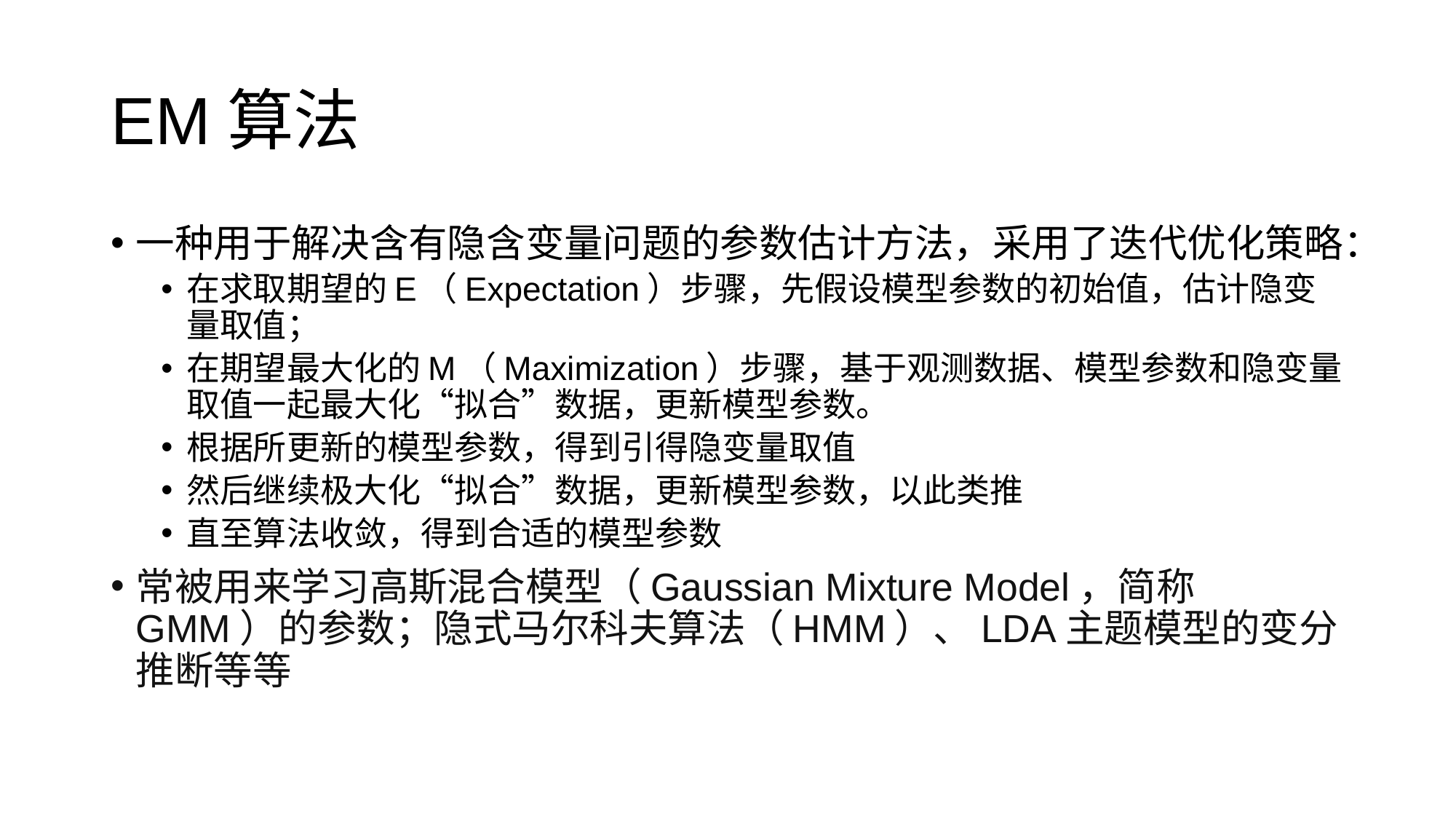

# EM算法
一种用于解决含有隐含变量问题的参数估计方法，采用了迭代优化策略：
在求取期望的E（Expectation）步骤，先假设模型参数的初始值，估计隐变量取值；
在期望最大化的M（Maximization）步骤，基于观测数据、模型参数和隐变量取值一起最大化“拟合”数据，更新模型参数。
根据所更新的模型参数，得到引得隐变量取值
然后继续极大化“拟合”数据，更新模型参数，以此类推
直至算法收敛，得到合适的模型参数
常被用来学习高斯混合模型（Gaussian Mixture Model，简称GMM）的参数；隐式马尔科夫算法（HMM）、LDA主题模型的变分推断等等